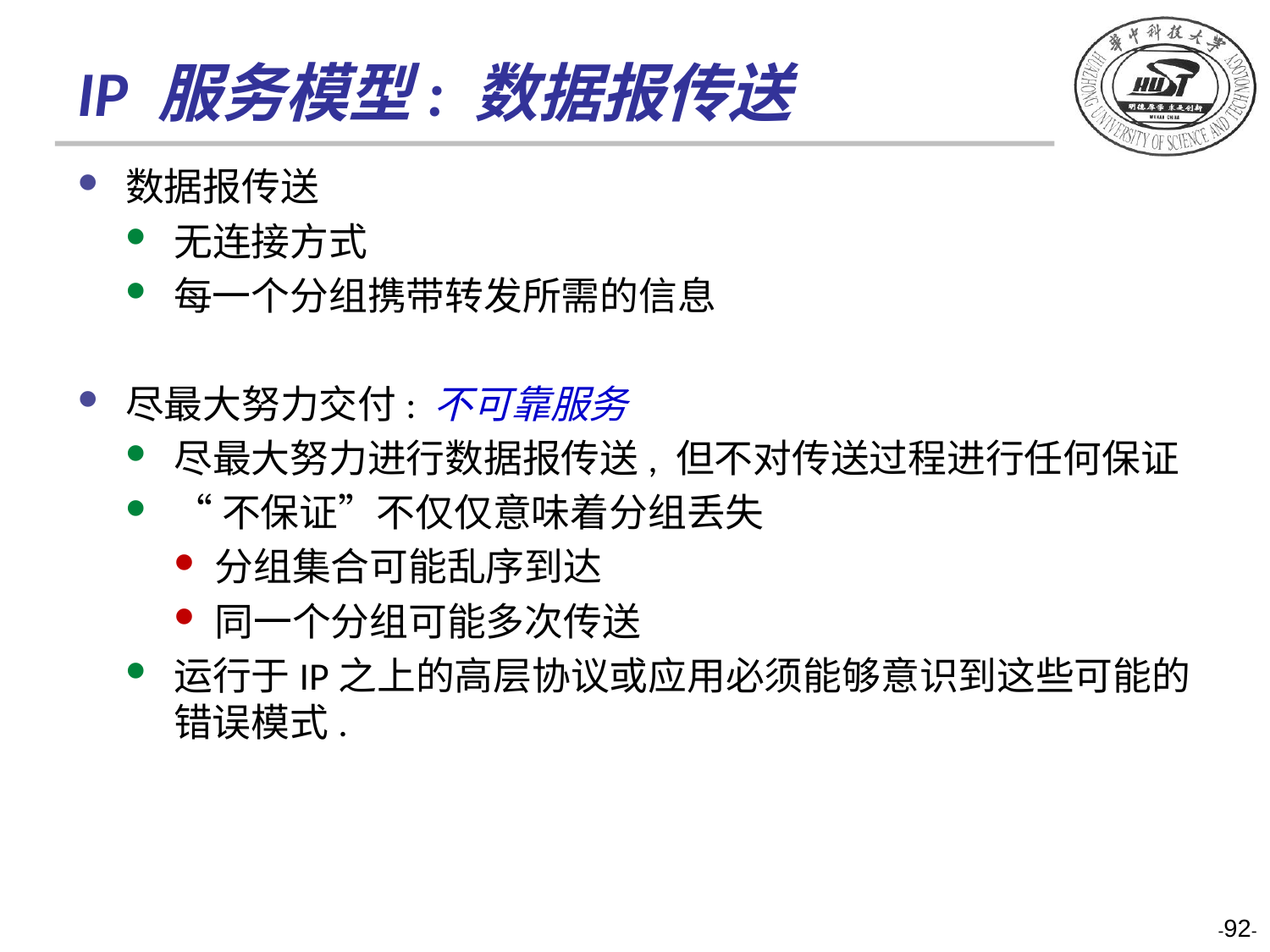

# IP 服务模型: 数据报传送
数据报传送
无连接方式
每一个分组携带转发所需的信息

尽最大努力交付: 不可靠服务
尽最大努力进行数据报传送, 但不对传送过程进行任何保证
“不保证”不仅仅意味着分组丢失
分组集合可能乱序到达
同一个分组可能多次传送
运行于IP之上的高层协议或应用必须能够意识到这些可能的错误模式.
-92-